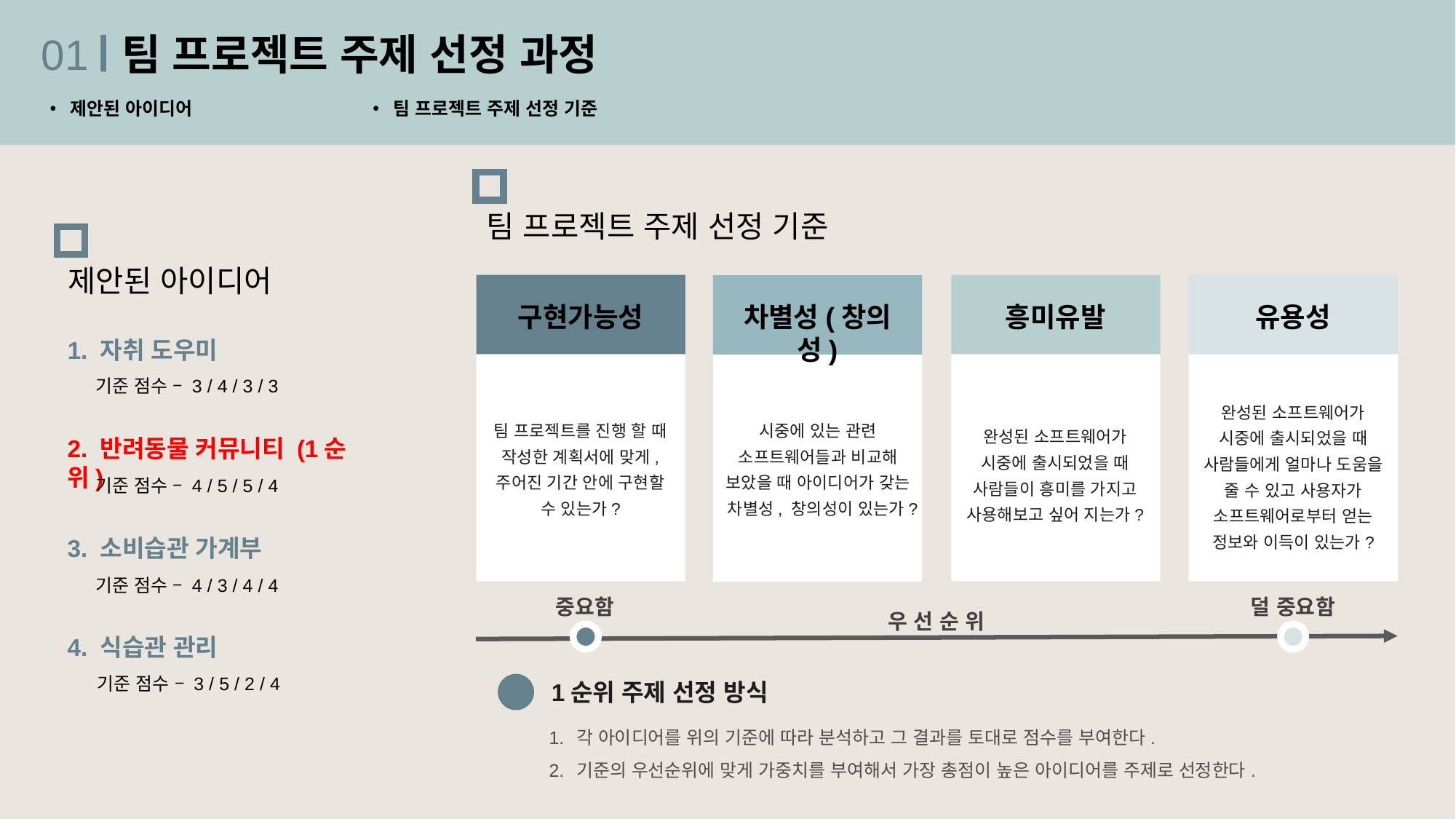

01
팀 프로젝트 주제 선정 과정

제안된 아이디어
팀 프로젝트 주제 선정 기준

팀 프로젝트 주제 선정 기준

제안된 아이디어

구현가능성

팀 프로젝트를 진행 할 때 작성한 계획서에 맞게, 주어진 기간 안에 구현할 수 있는가?

흥미유발

완성된 소프트웨어가 시중에 출시되었을 때 사람들이 흥미를 가지고 사용해보고 싶어 지는가?

유용성

완성된 소프트웨어가 시중에 출시되었을 때 사람들에게 얼마나 도움을 줄 수 있고 사용자가 소프트웨어로부터 얻는 정보와 이득이 있는가?

차별성(창의성)

시중에 있는 관련 소프트웨어들과 비교해 보았을 때 아이디어가 갖는 차별성, 창의성이 있는가?
1. 자취 도우미
2. 반려동물 커뮤니티 (1순위)
3. 소비습관 가계부
4. 식습관 관리
기준 점수 – 3 / 4 / 3 / 3
기준 점수 – 4 / 5 / 5 / 4
기준 점수 – 4 / 3 / 4 / 4
중요함
덜 중요함
우 선 순 위

기준 점수 – 3 / 5 / 2 / 4
1순위 주제 선정 방식

각 아이디어를 위의 기준에 따라 분석하고 그 결과를 토대로 점수를 부여한다.
기준의 우선순위에 맞게 가중치를 부여해서 가장 총점이 높은 아이디어를 주제로 선정한다.